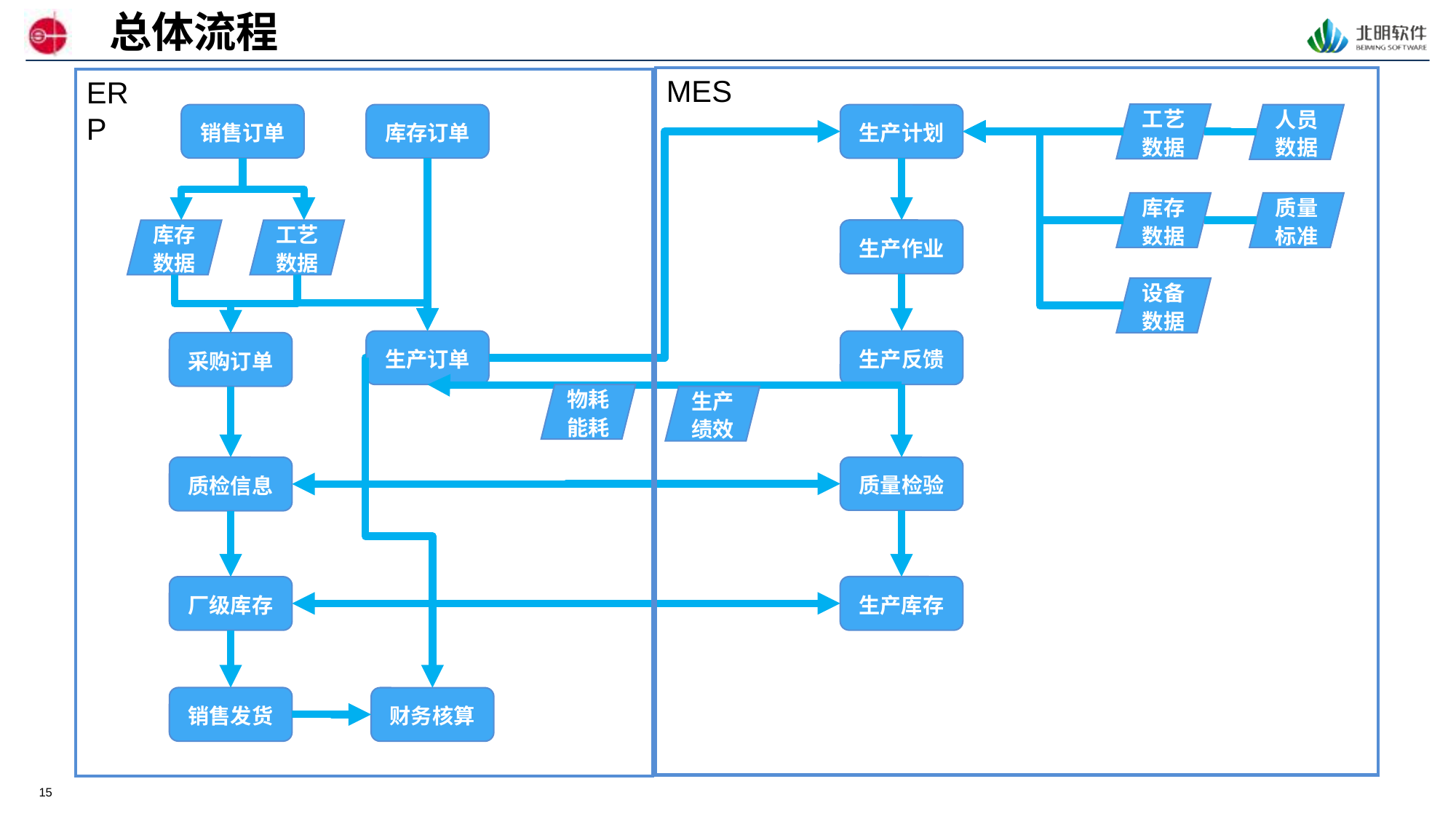

总体流程
MES
ERP

工艺数据
库存订单
销售订单
生产计划
人员数据
库存数据
质量标准
库存数据
工艺数据
生产作业
设备数据
生产订单
生产反馈
采购订单
物耗能耗
生产绩效
质检信息
质量检验
生产库存
厂级库存
销售发货
财务核算